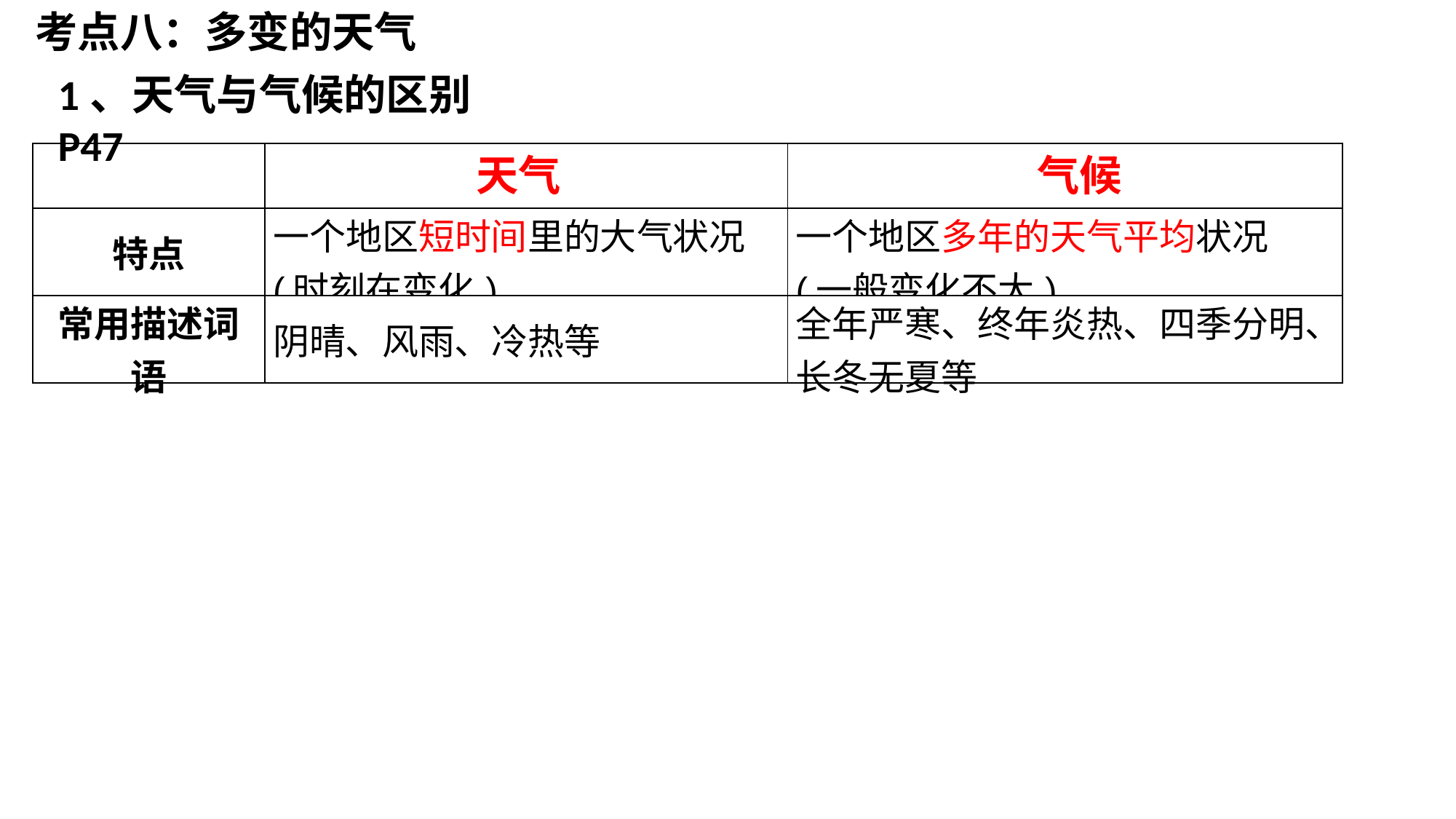

考点八：多变的天气
1、天气与气候的区别P47
|  |  |  |
| --- | --- | --- |
| 特点 | 一个地区短时间里的大气状况(时刻在变化) | 一个地区多年的天气平均状况(一般变化不大) |
| 常用描述词语 | 阴晴、风雨、冷热等 | 全年严寒、终年炎热、四季分明、长冬无夏等 |
天气
气候